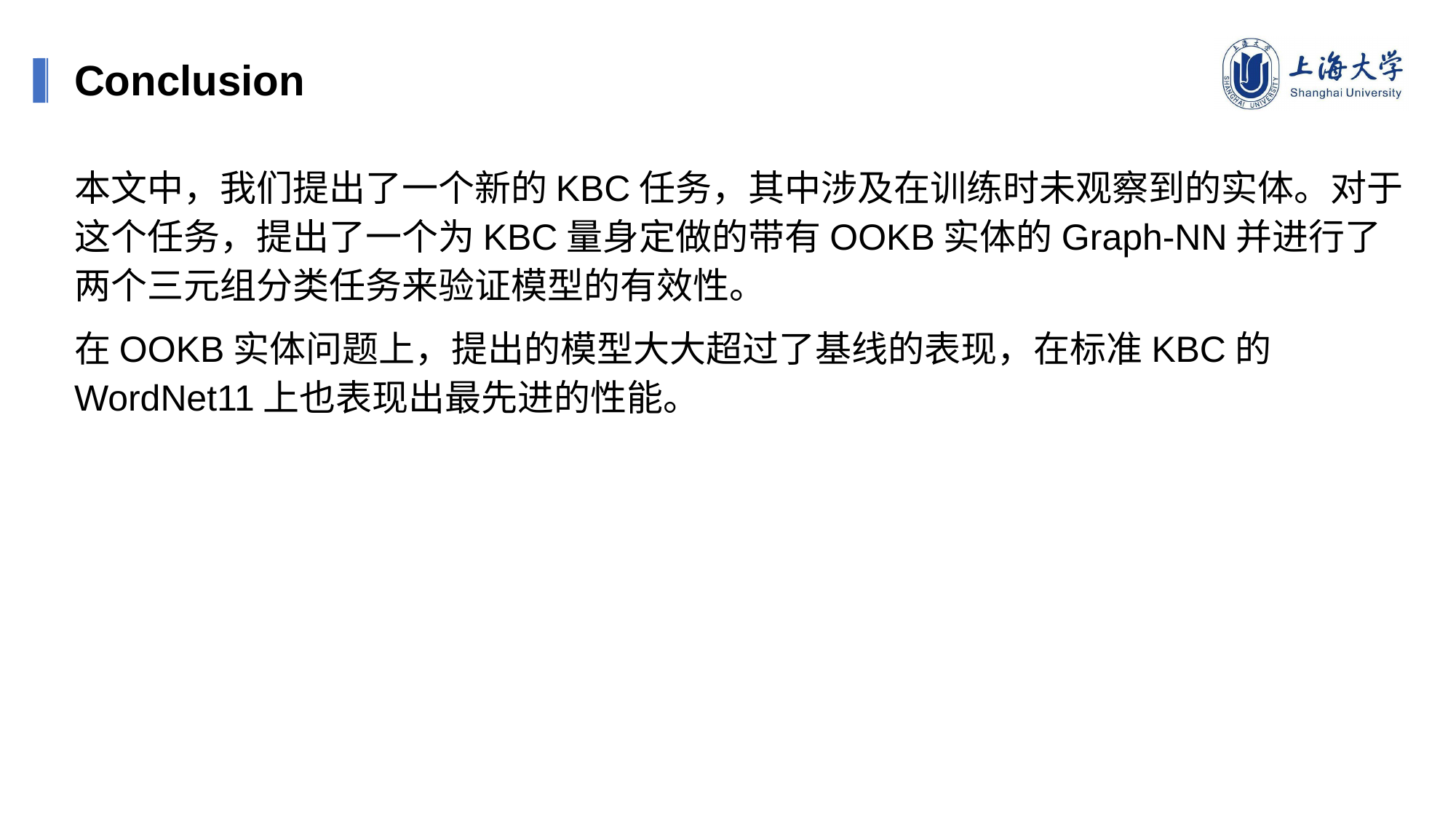

Conclusion
本文中，我们提出了一个新的KBC任务，其中涉及在训练时未观察到的实体。对于这个任务，提出了一个为KBC量身定做的带有OOKB实体的Graph-NN并进行了两个三元组分类任务来验证模型的有效性。
在OOKB实体问题上，提出的模型大大超过了基线的表现，在标准KBC的WordNet11上也表现出最先进的性能。